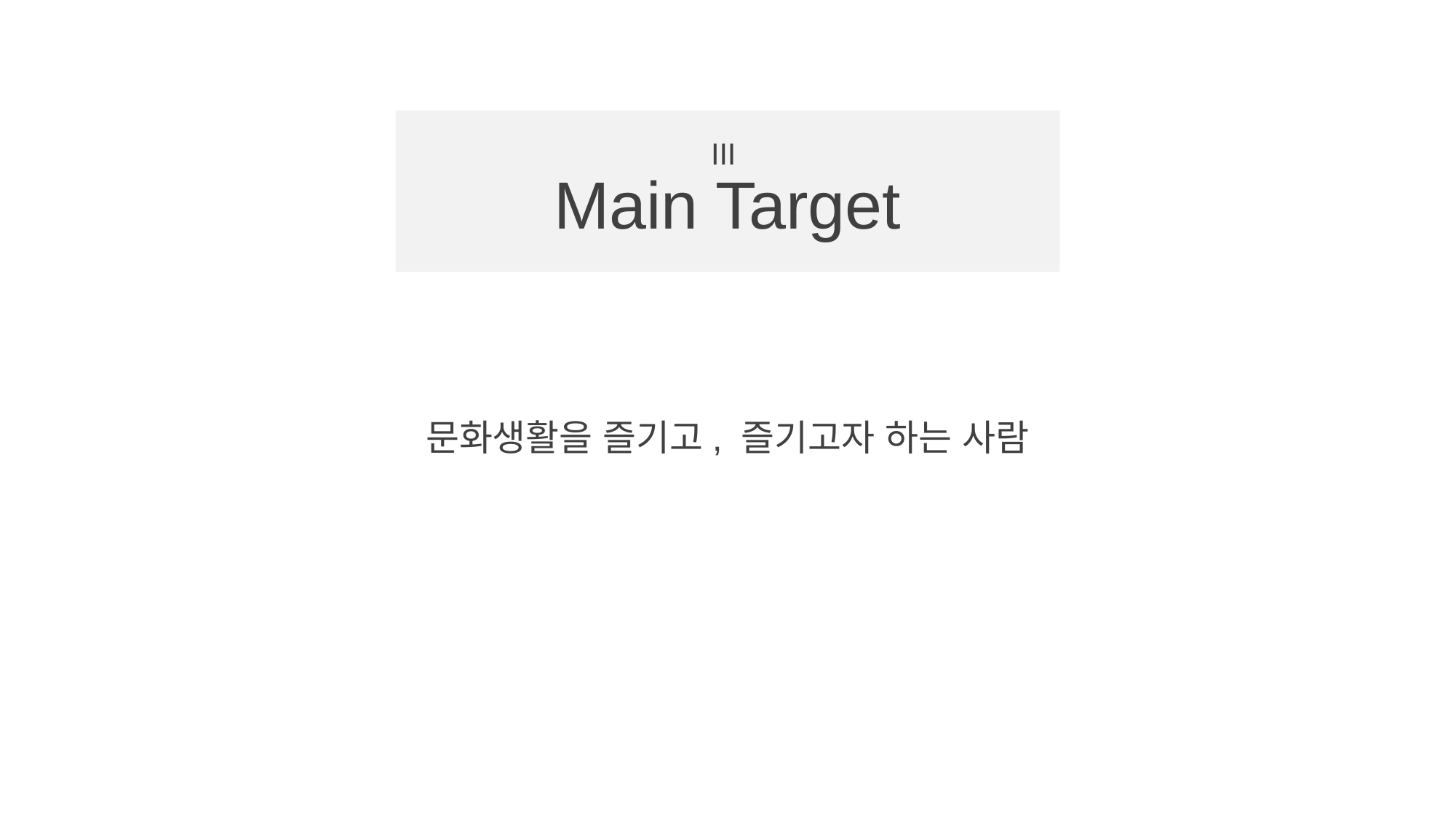

# III Main Target
문화생활을 즐기고, 즐기고자 하는 사람